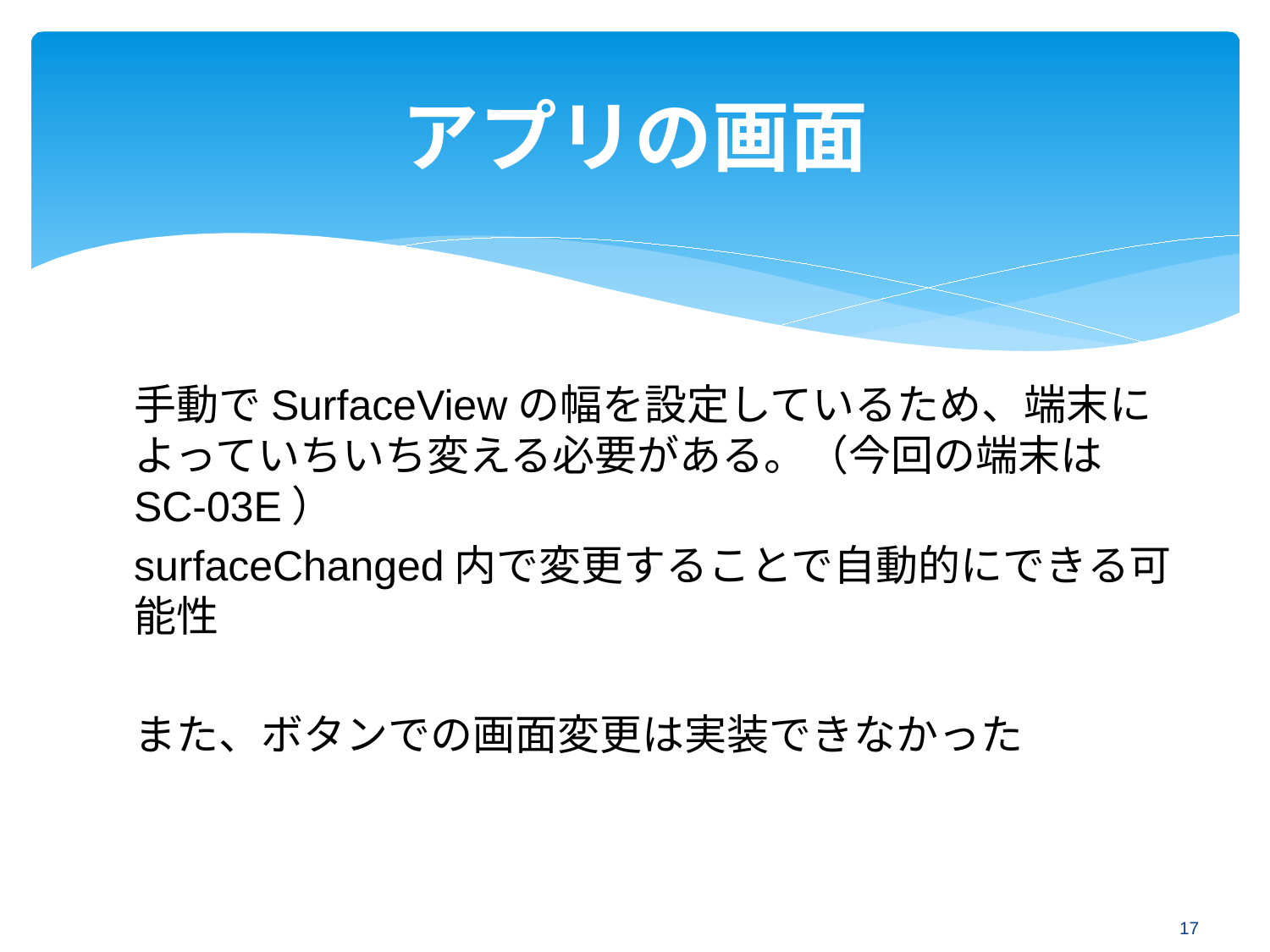

# アプリの画面
手動でSurfaceViewの幅を設定しているため、端末によっていちいち変える必要がある。（今回の端末はSC-03E）
surfaceChanged内で変更することで自動的にできる可能性

また、ボタンでの画面変更は実装できなかった
17